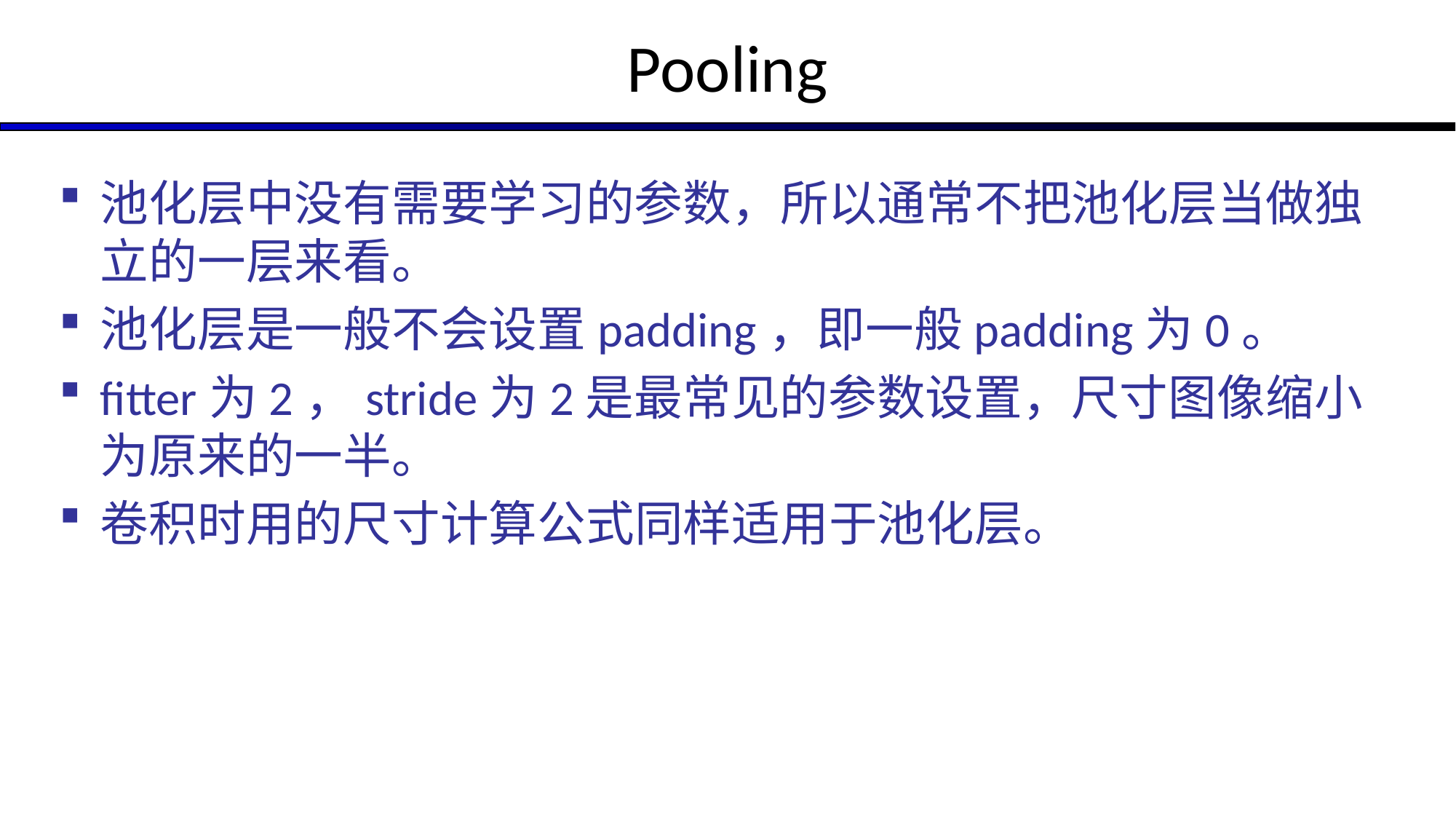

# Pooling
池化层中没有需要学习的参数，所以通常不把池化层当做独立的一层来看。
池化层是一般不会设置padding，即一般padding为0。
fitter为2，stride为2是最常见的参数设置，尺寸图像缩小为原来的一半。
卷积时用的尺寸计算公式同样适用于池化层。